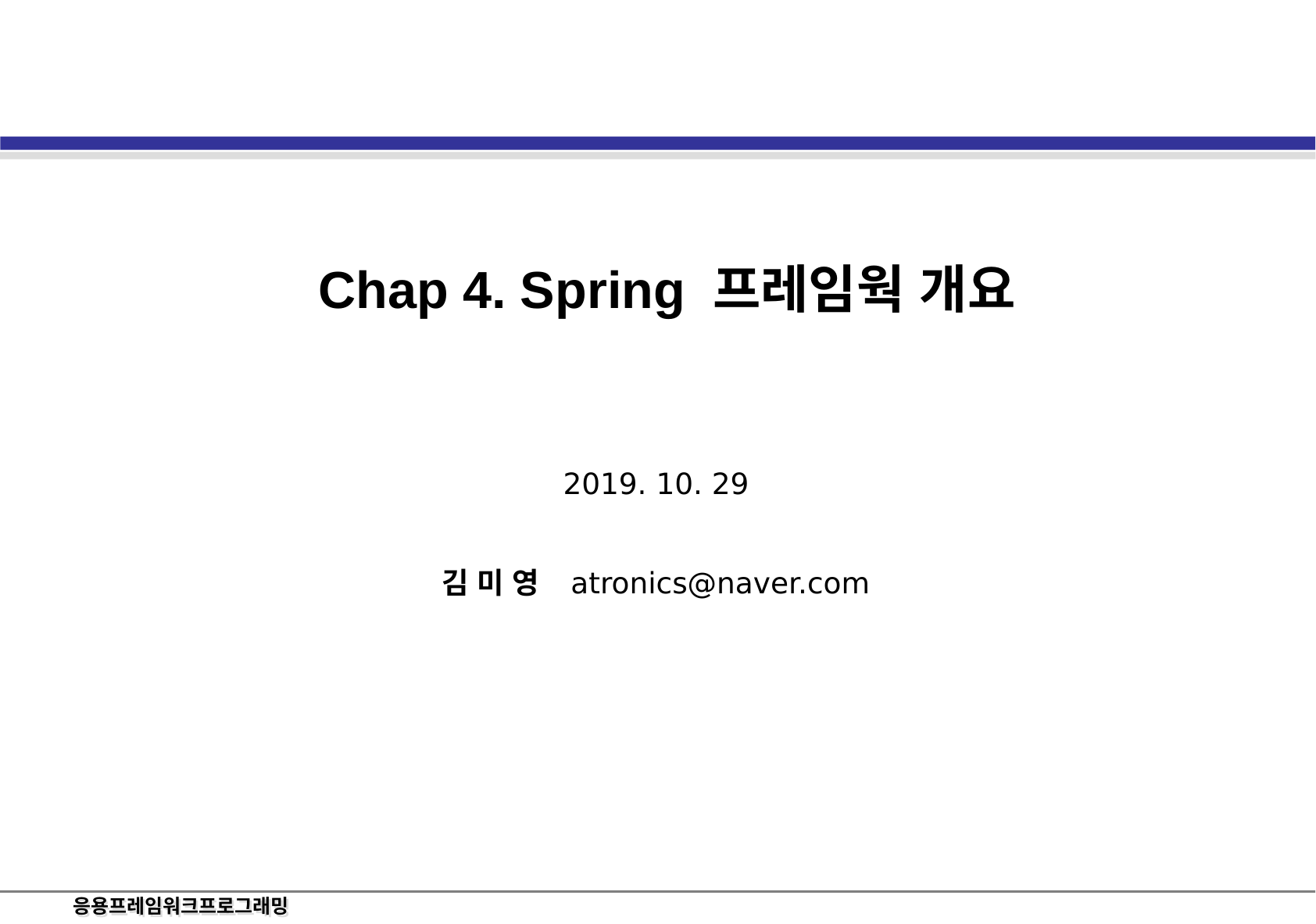

Chap 4. Spring 프레임웍 개요
2019. 10. 29

김 미 영   atronics@naver.com